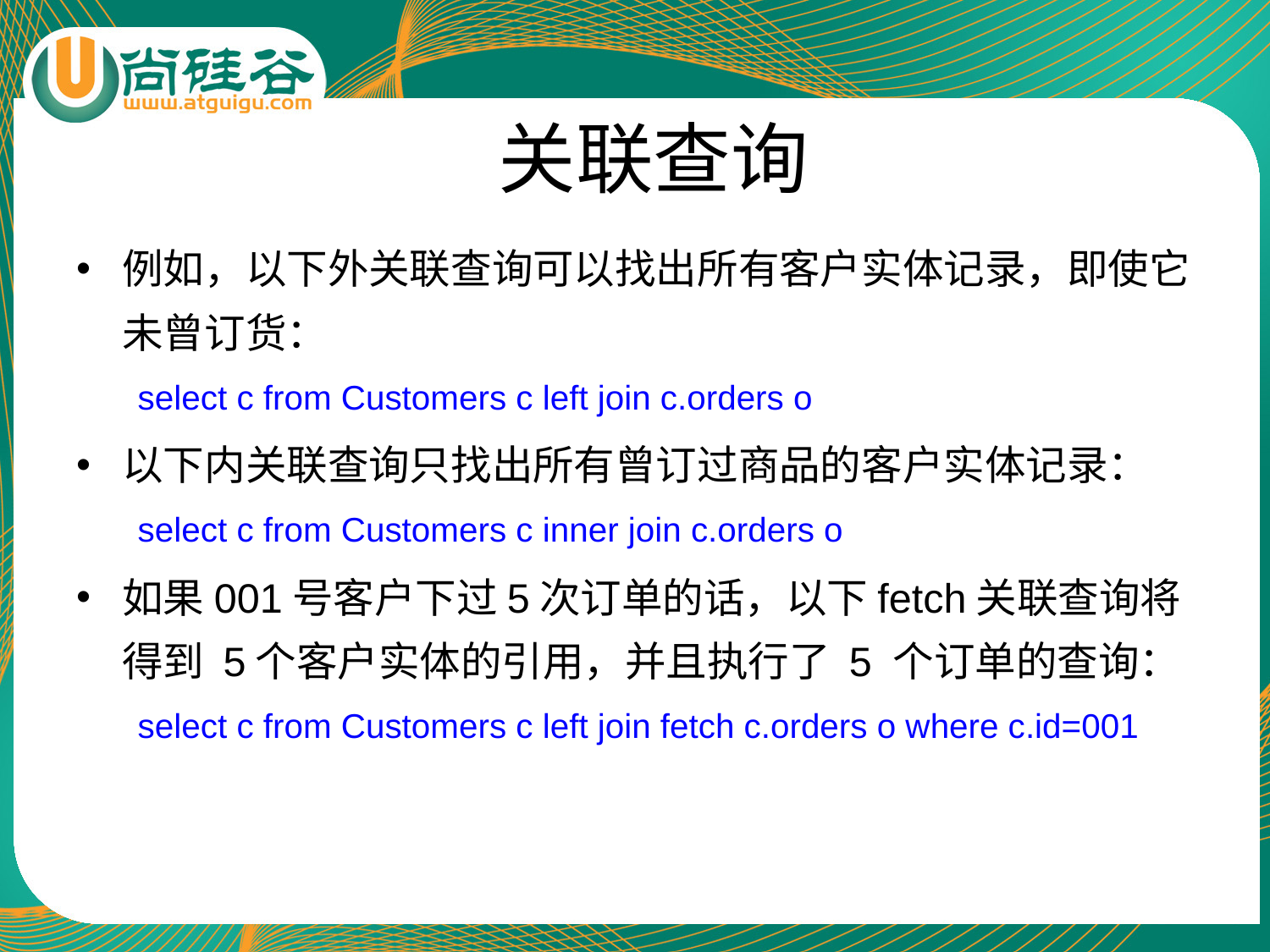

# 关联查询
例如，以下外关联查询可以找出所有客户实体记录，即使它未曾订货：
select c from Customers c left join c.orders o
以下内关联查询只找出所有曾订过商品的客户实体记录：
select c from Customers c inner join c.orders o
如果001号客户下过5次订单的话，以下fetch关联查询将得到 5个客户实体的引用，并且执行了 5 个订单的查询：
select c from Customers c left join fetch c.orders o where c.id=001